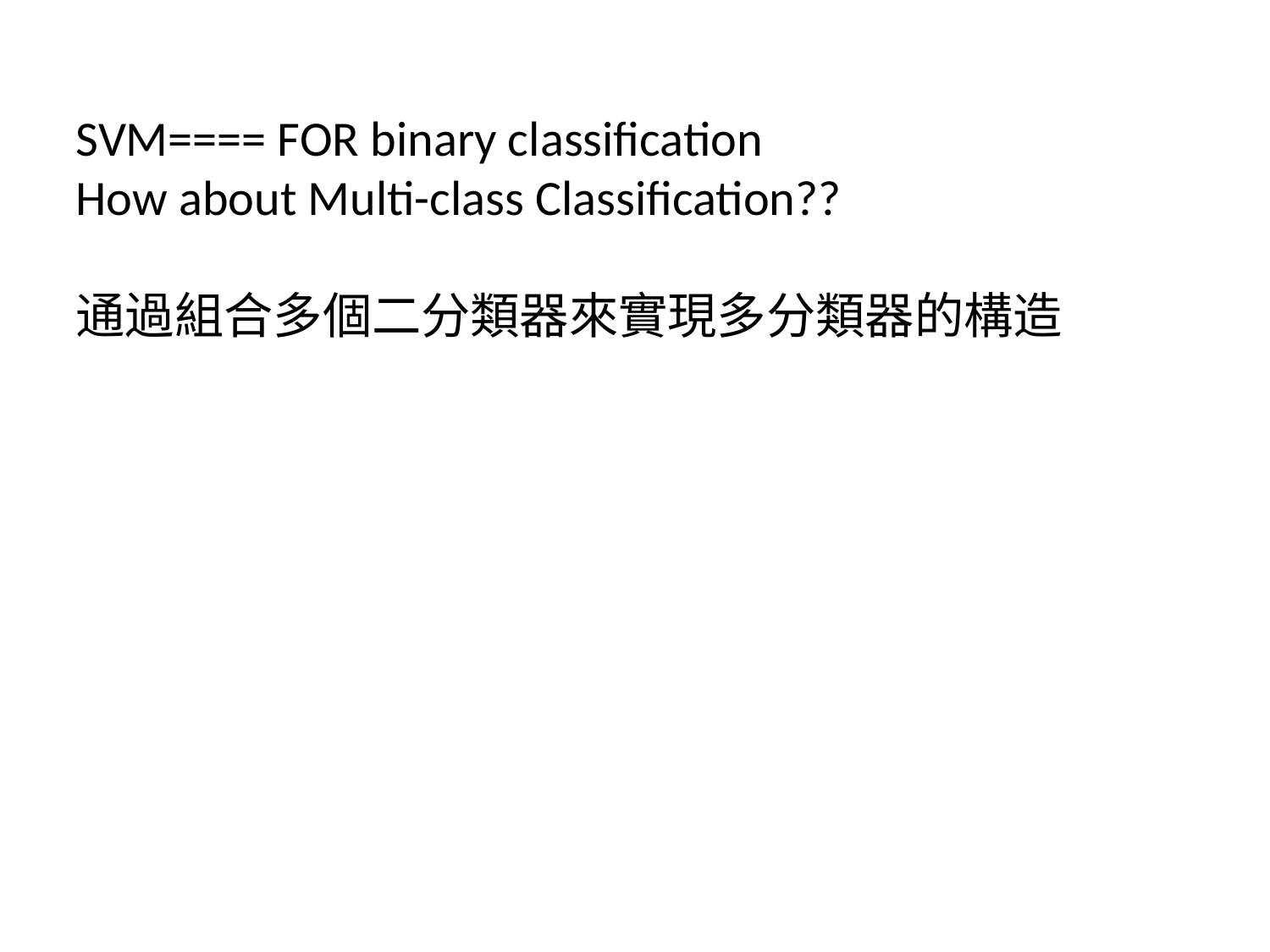

SVM==== FOR binary classification
How about Multi-class Classification??

通過組合多個二分類器來實現多分類器的構造